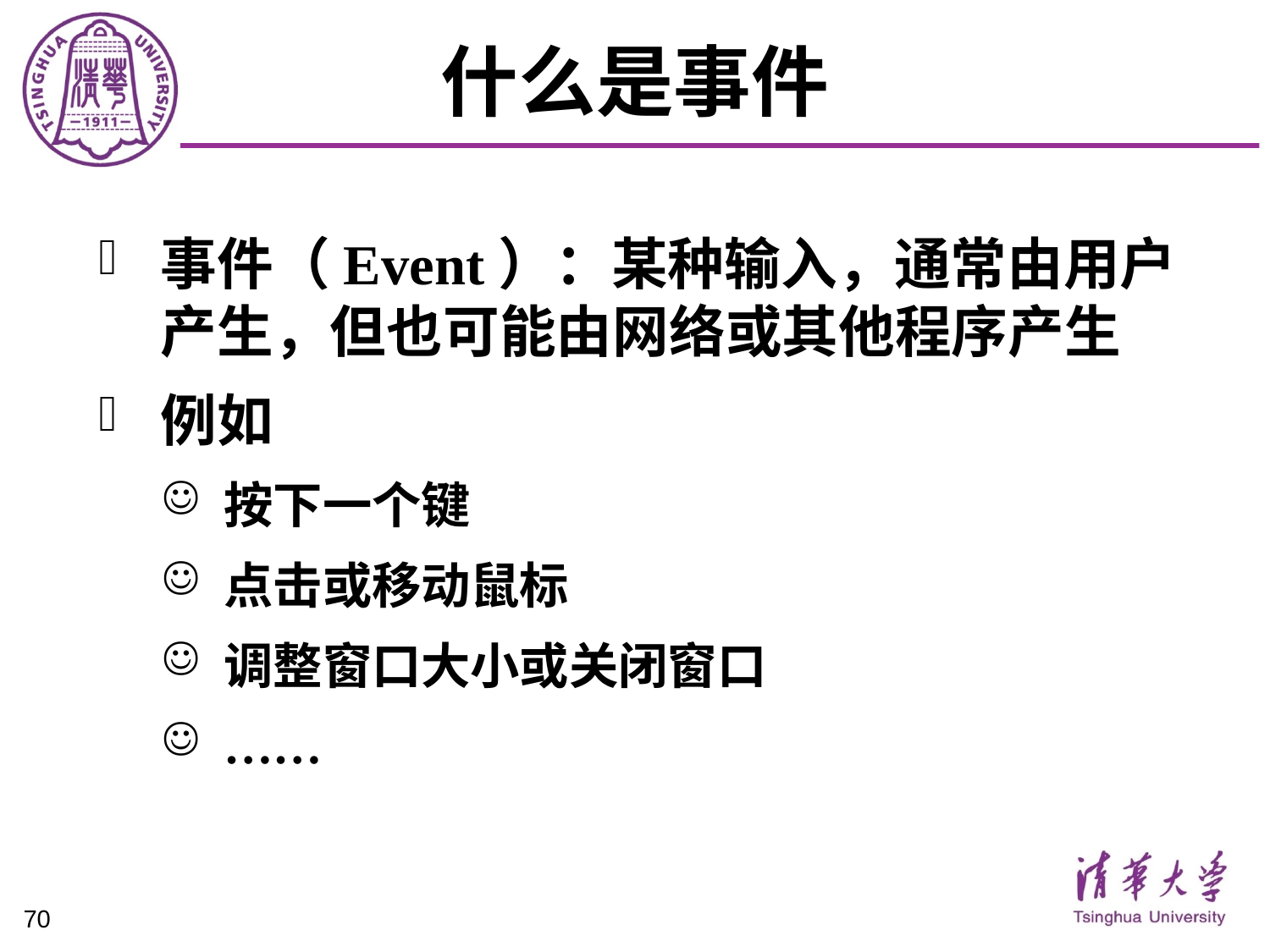

# 什么是事件
事件（Event）：某种输入，通常由用户产生，但也可能由网络或其他程序产生
例如
按下一个键
点击或移动鼠标
调整窗口大小或关闭窗口
……
70